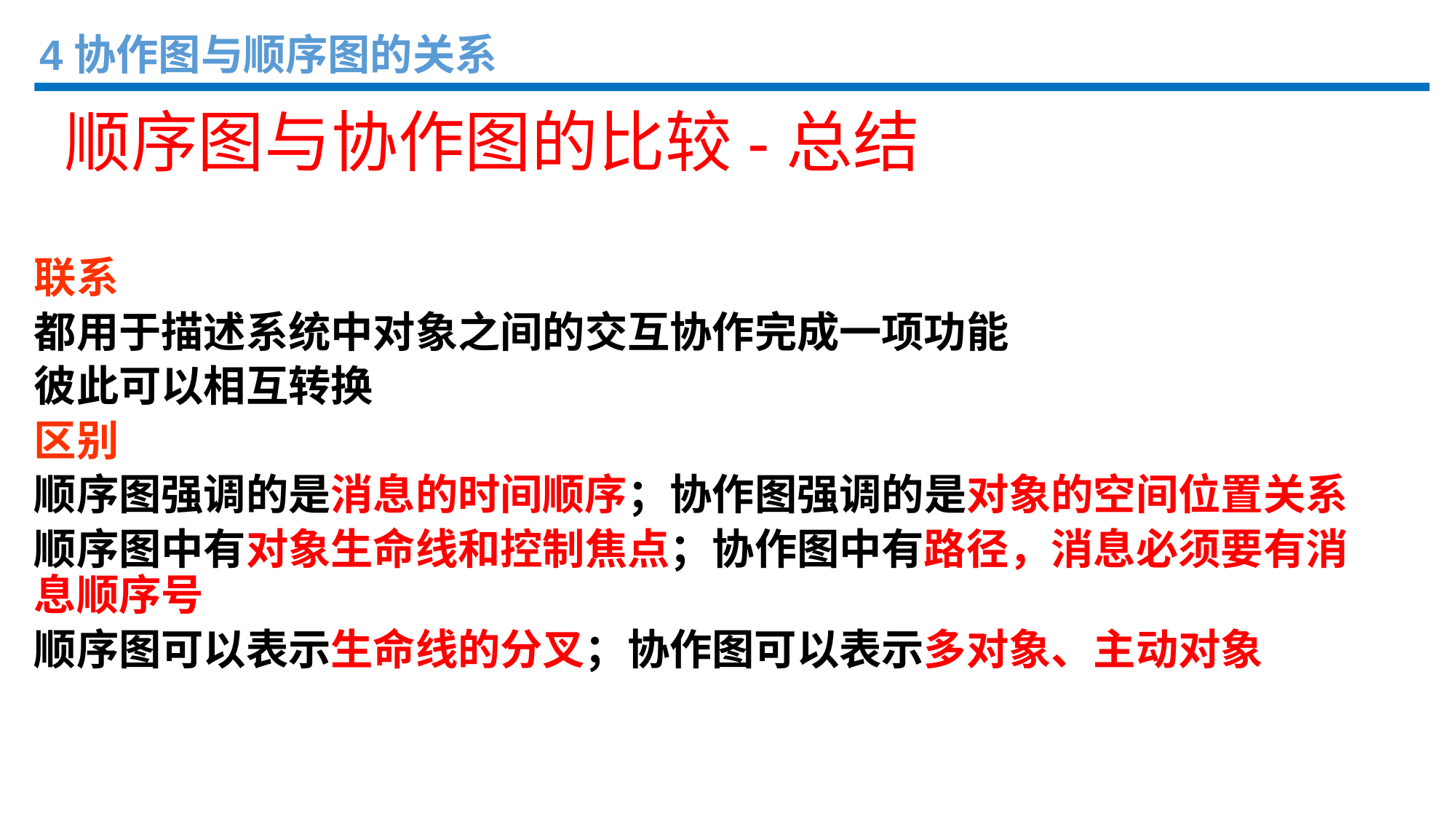

4协作图与顺序图的关系
顺序图与协作图的比较-总结
联系
都用于描述系统中对象之间的交互协作完成一项功能
彼此可以相互转换
区别
顺序图强调的是消息的时间顺序；协作图强调的是对象的空间位置关系
顺序图中有对象生命线和控制焦点；协作图中有路径，消息必须要有消息顺序号
顺序图可以表示生命线的分叉；协作图可以表示多对象、主动对象